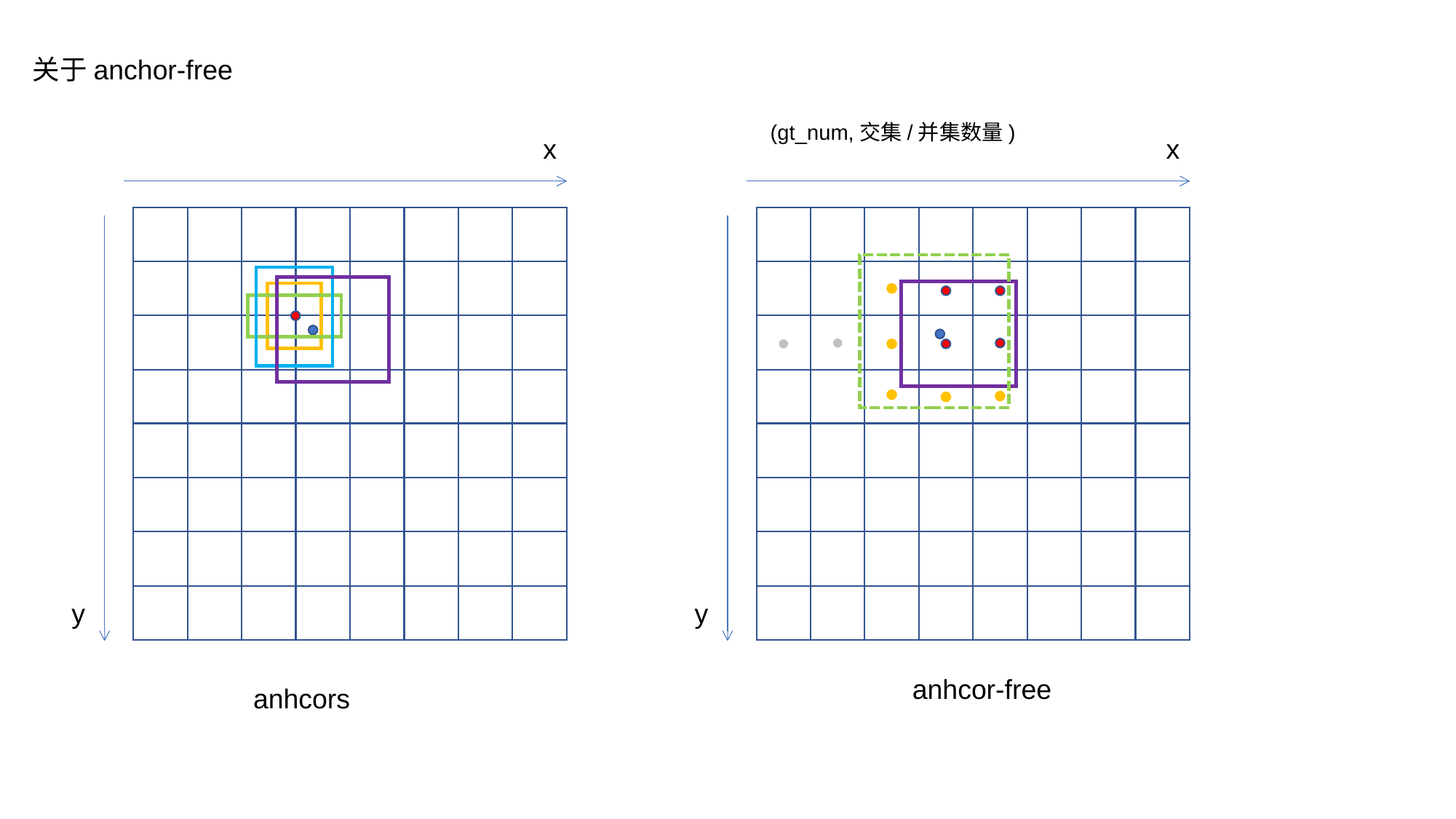

关于anchor-free
(gt_num,交集/并集数量)
x
x

y
y
anhcor-free
anhcors